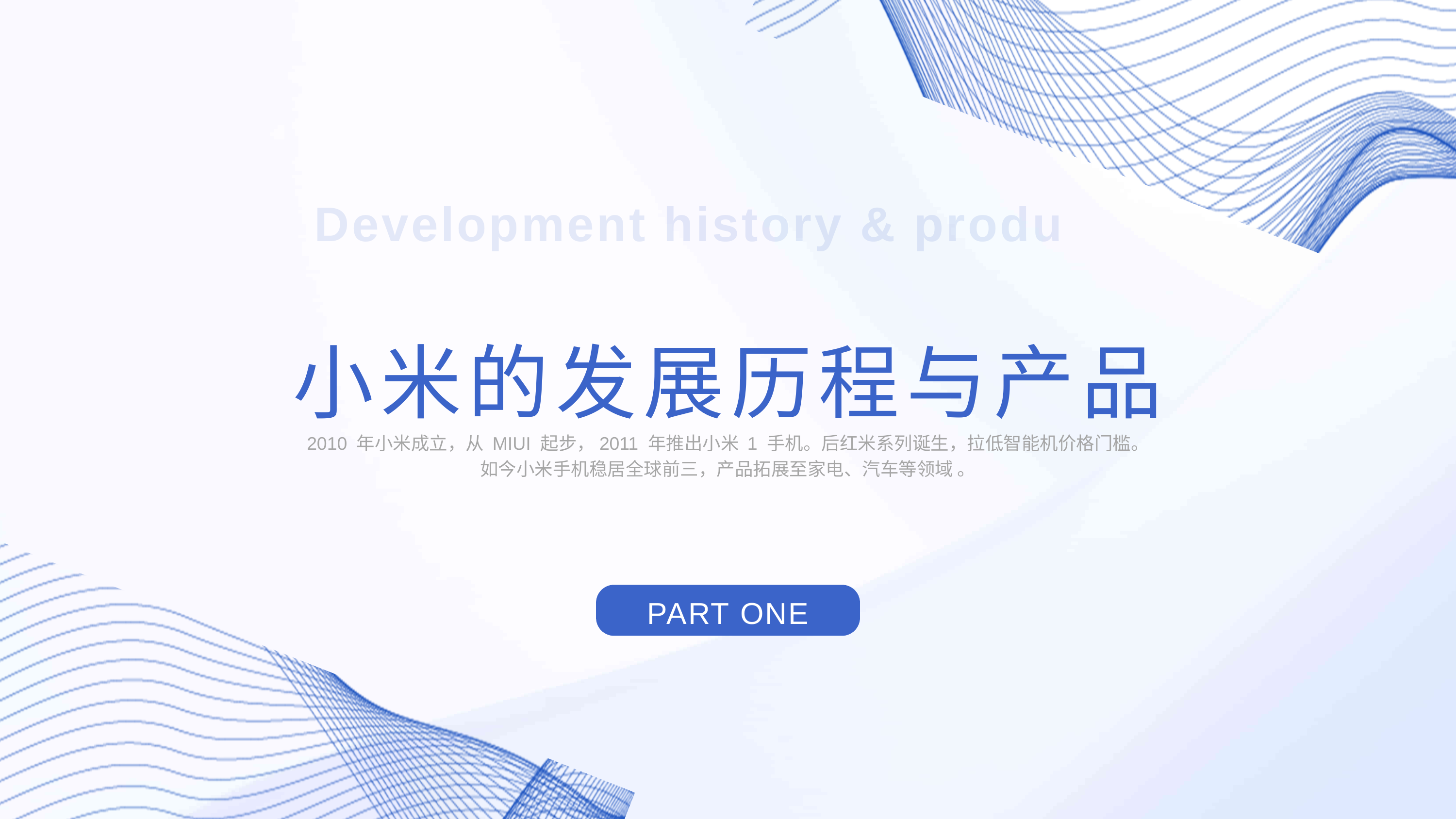

Development history & products
小米的发展历程与产品
2010 年小米成立，从 MIUI 起步，2011 年推出小米 1 手机。后红米系列诞生，拉低智能机价格门槛。
如今小米手机稳居全球前三，产品拓展至家电、汽车等领域 。

PART ONE